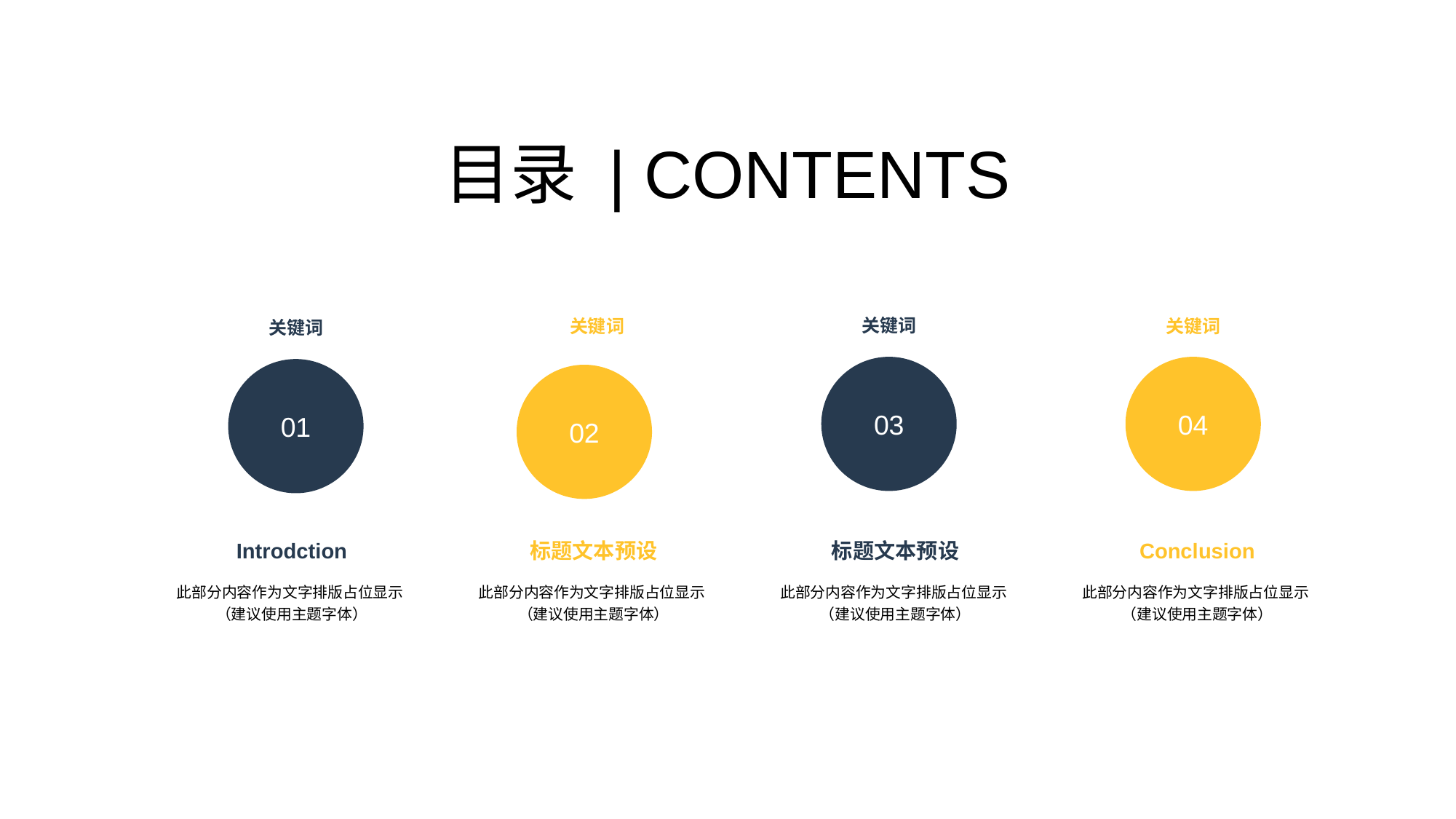

目录 | CONTENTS
关键词
关键词
关键词
关键词
03
04
01
02
Introdction
此部分内容作为文字排版占位显示
（建议使用主题字体）
标题文本预设
此部分内容作为文字排版占位显示
（建议使用主题字体）
标题文本预设
此部分内容作为文字排版占位显示
（建议使用主题字体）
Conclusion
此部分内容作为文字排版占位显示
（建议使用主题字体）